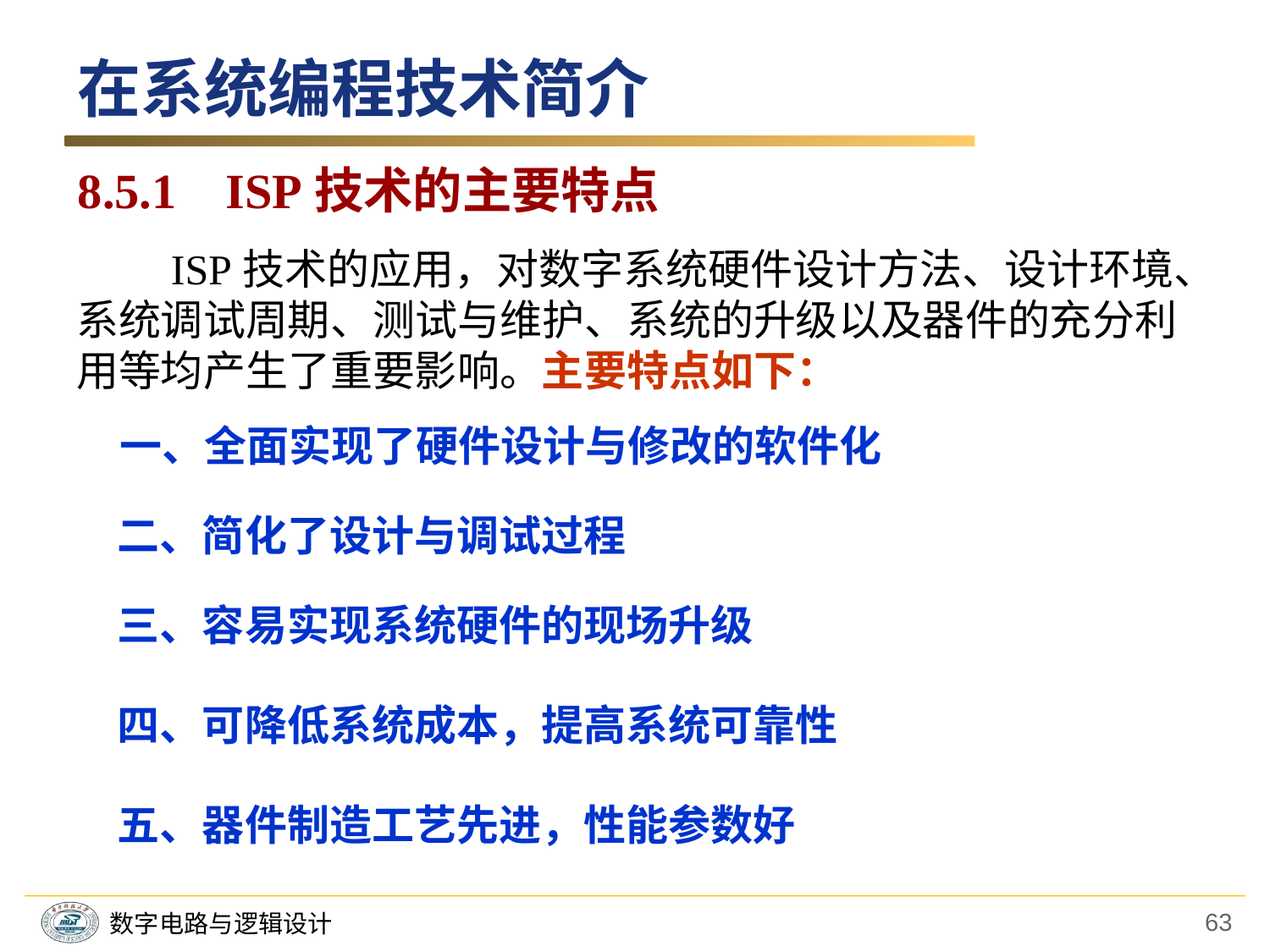

在系统编程技术简介
8.5.1    ISP技术的主要特点
　　ISP技术的应用，对数字系统硬件设计方法、设计环境、
系统调试周期、测试与维护、系统的升级以及器件的充分利
用等均产生了重要影响。主要特点如下：
一、全面实现了硬件设计与修改的软件化
二、简化了设计与调试过程
三、容易实现系统硬件的现场升级
四、可降低系统成本，提高系统可靠性
五、器件制造工艺先进，性能参数好
63
数字电路与逻辑设计